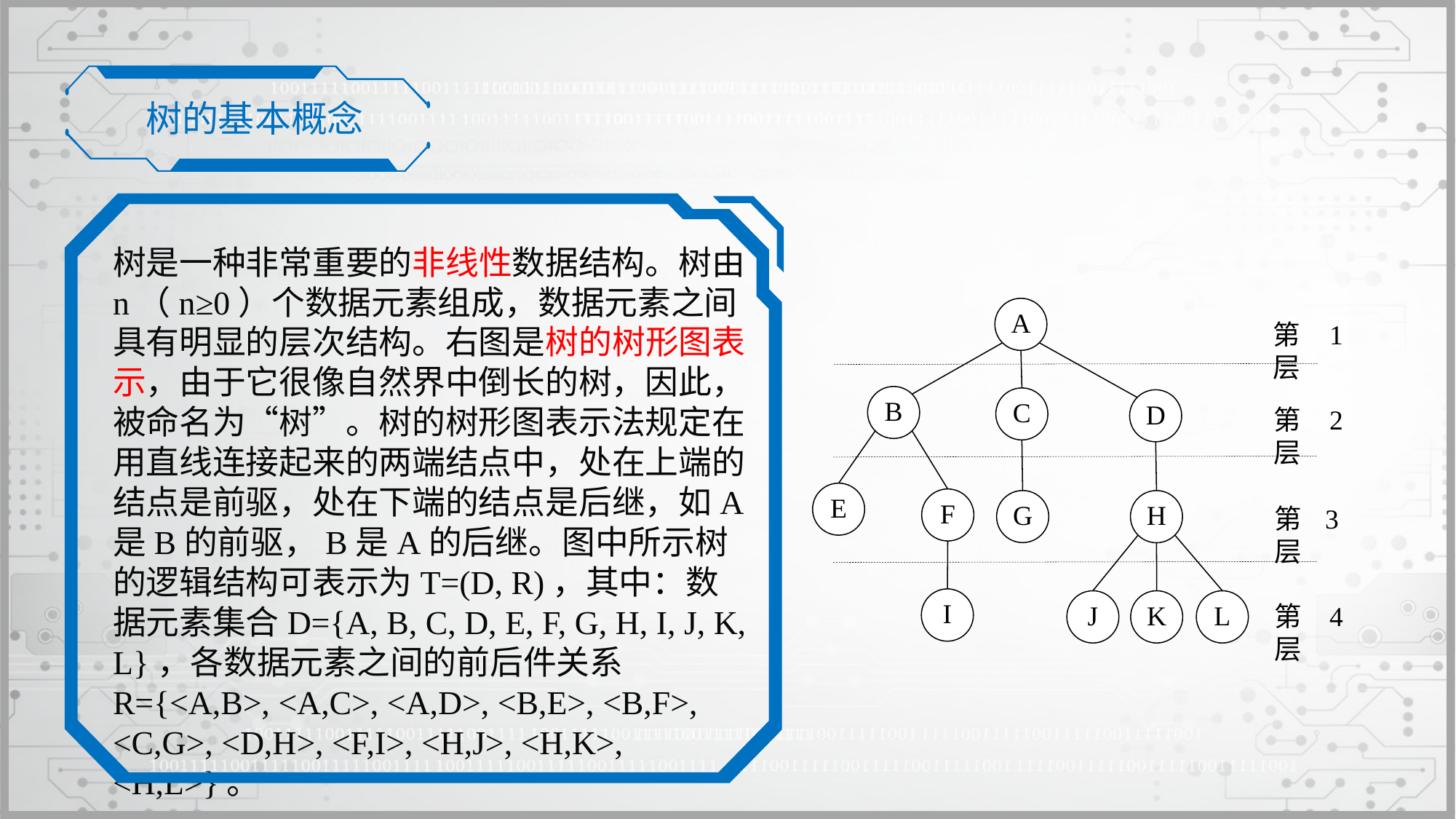

树的基本概念

树是一种非常重要的非线性数据结构。树由n（n≥0）个数据元素组成，数据元素之间具有明显的层次结构。右图是树的树形图表示，由于它很像自然界中倒长的树，因此，被命名为“树”。树的树形图表示法规定在用直线连接起来的两端结点中，处在上端的结点是前驱，处在下端的结点是后继，如A是B的前驱，B是A的后继。图中所示树的逻辑结构可表示为T=(D, R)，其中：数据元素集合D={A, B, C, D, E, F, G, H, I, J, K, L}，各数据元素之间的前后件关系R={<A,B>, <A,C>, <A,D>, <B,E>, <B,F>, <C,G>, <D,H>, <F,I>, <H,J>, <H,K>, <H,L>}。

A
第1层

B
C
D
第2层

E
F
G
H
第3层

I
J
K
L
第4层